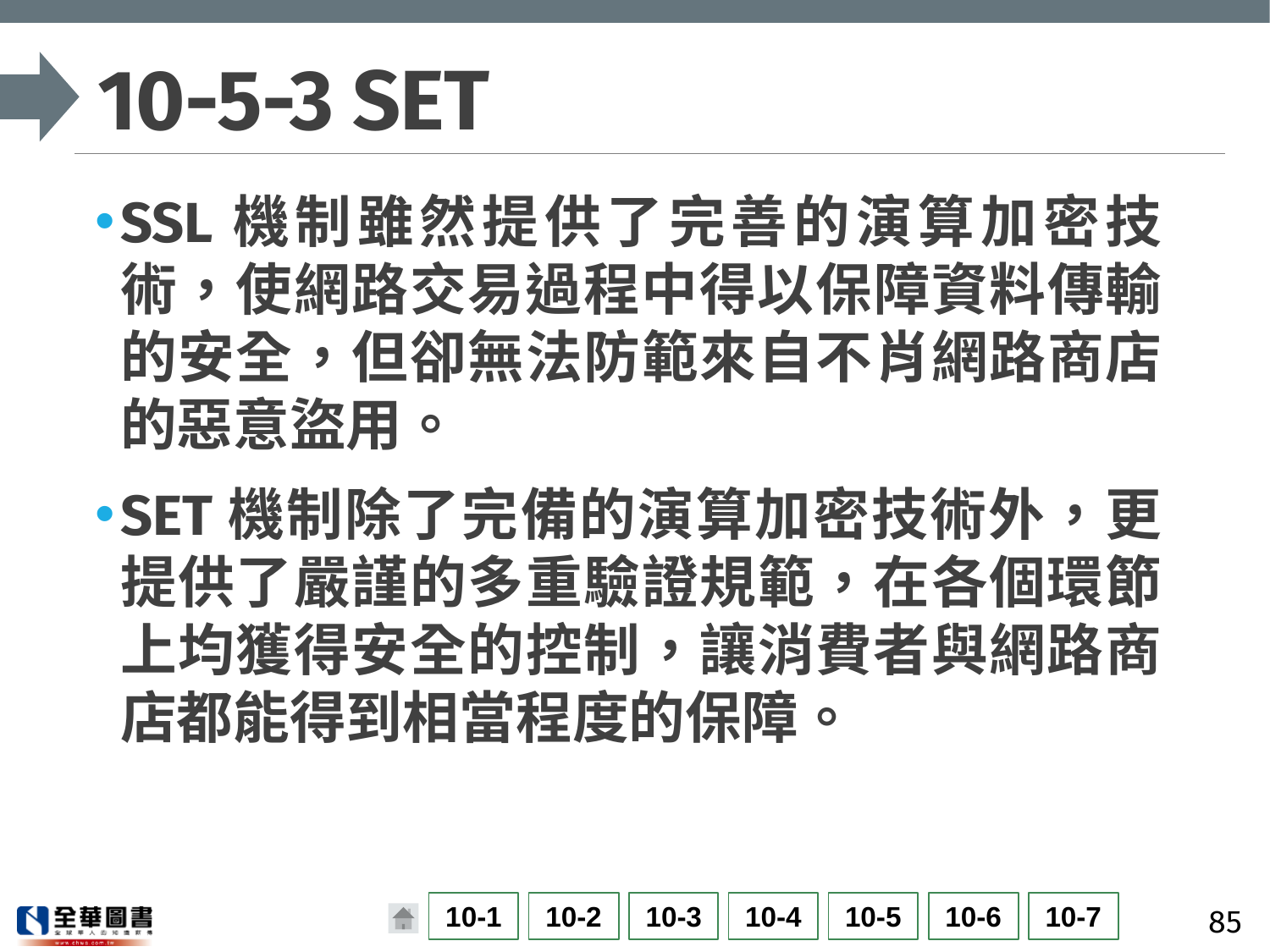

# 10-5-3 SET
SSL機制雖然提供了完善的演算加密技術，使網路交易過程中得以保障資料傳輸的安全，但卻無法防範來自不肖網路商店的惡意盜用。
SET機制除了完備的演算加密技術外，更提供了嚴謹的多重驗證規範，在各個環節上均獲得安全的控制，讓消費者與網路商店都能得到相當程度的保障。
85